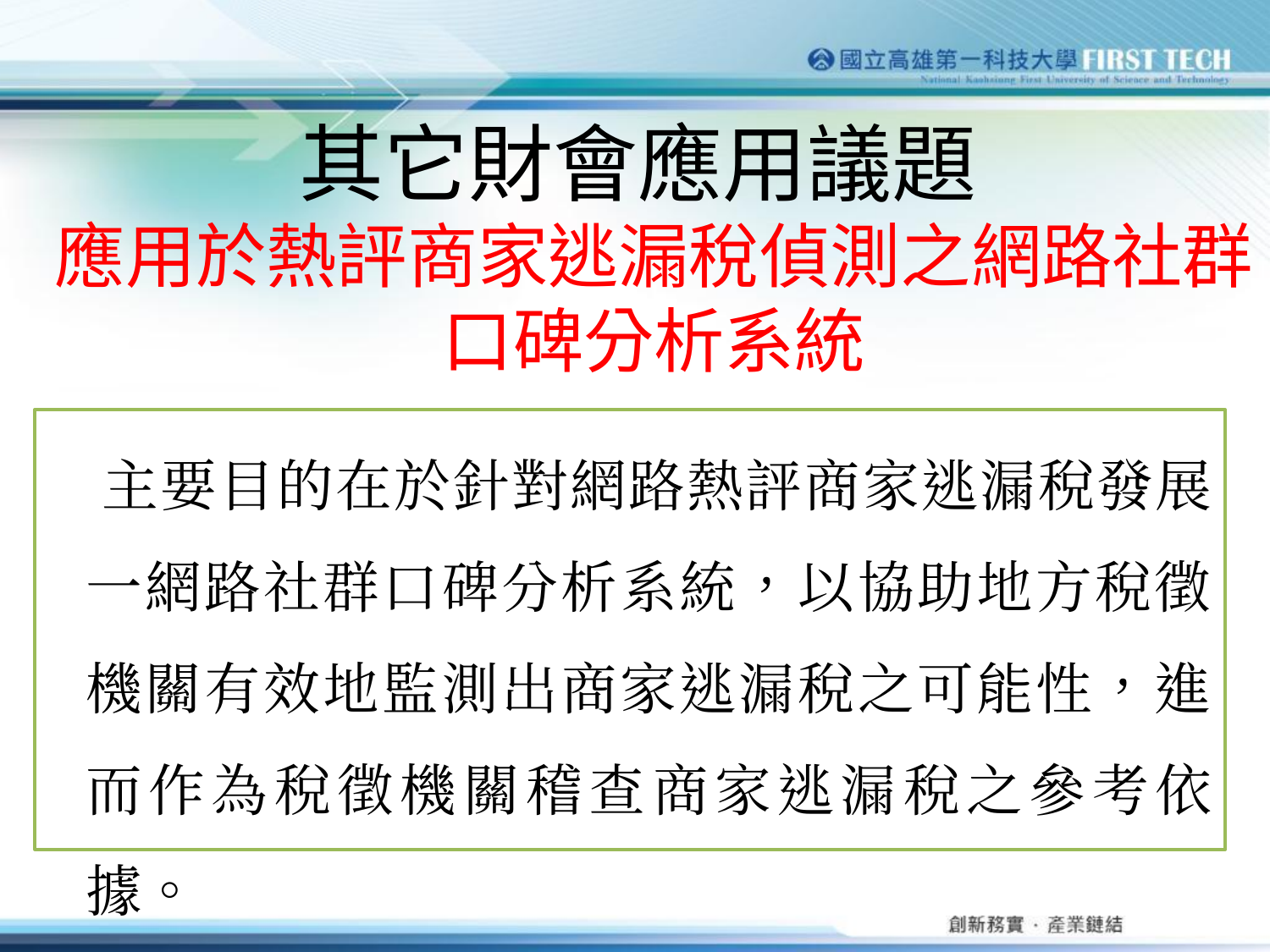

# 其它財會應用議題 應用於熱評商家逃漏稅偵測之網路社群口碑分析系統
  主要目的在於針對網路熱評商家逃漏稅發展一網路社群口碑分析系統，以協助地方稅徵機關有效地監測出商家逃漏稅之可能性，進而作為稅徵機關稽查商家逃漏稅之參考依據。